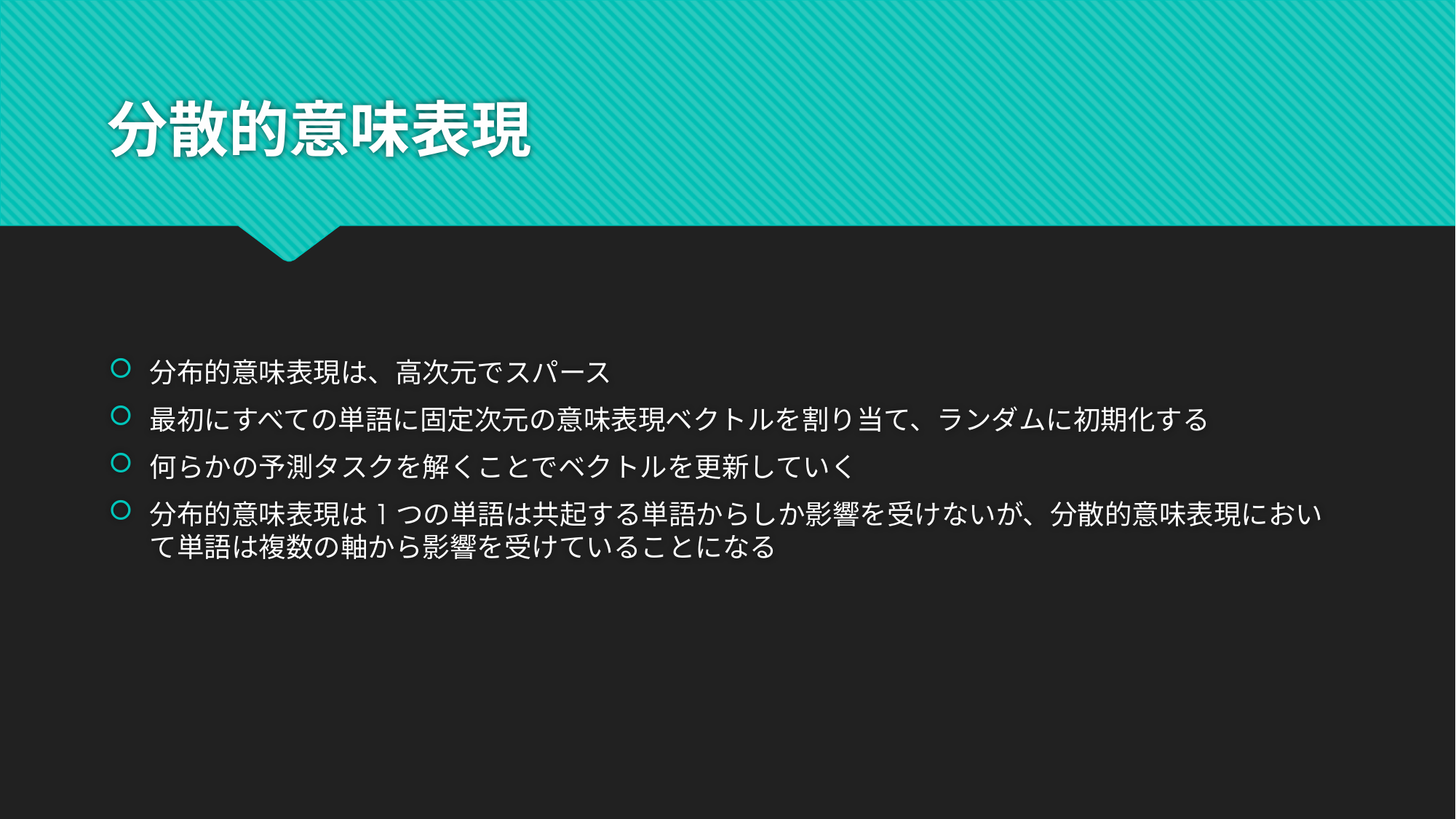

# 分散的意味表現
分布的意味表現は、高次元でスパース
最初にすべての単語に固定次元の意味表現ベクトルを割り当て、ランダムに初期化する
何らかの予測タスクを解くことでベクトルを更新していく
分布的意味表現は1つの単語は共起する単語からしか影響を受けないが、分散的意味表現において単語は複数の軸から影響を受けていることになる